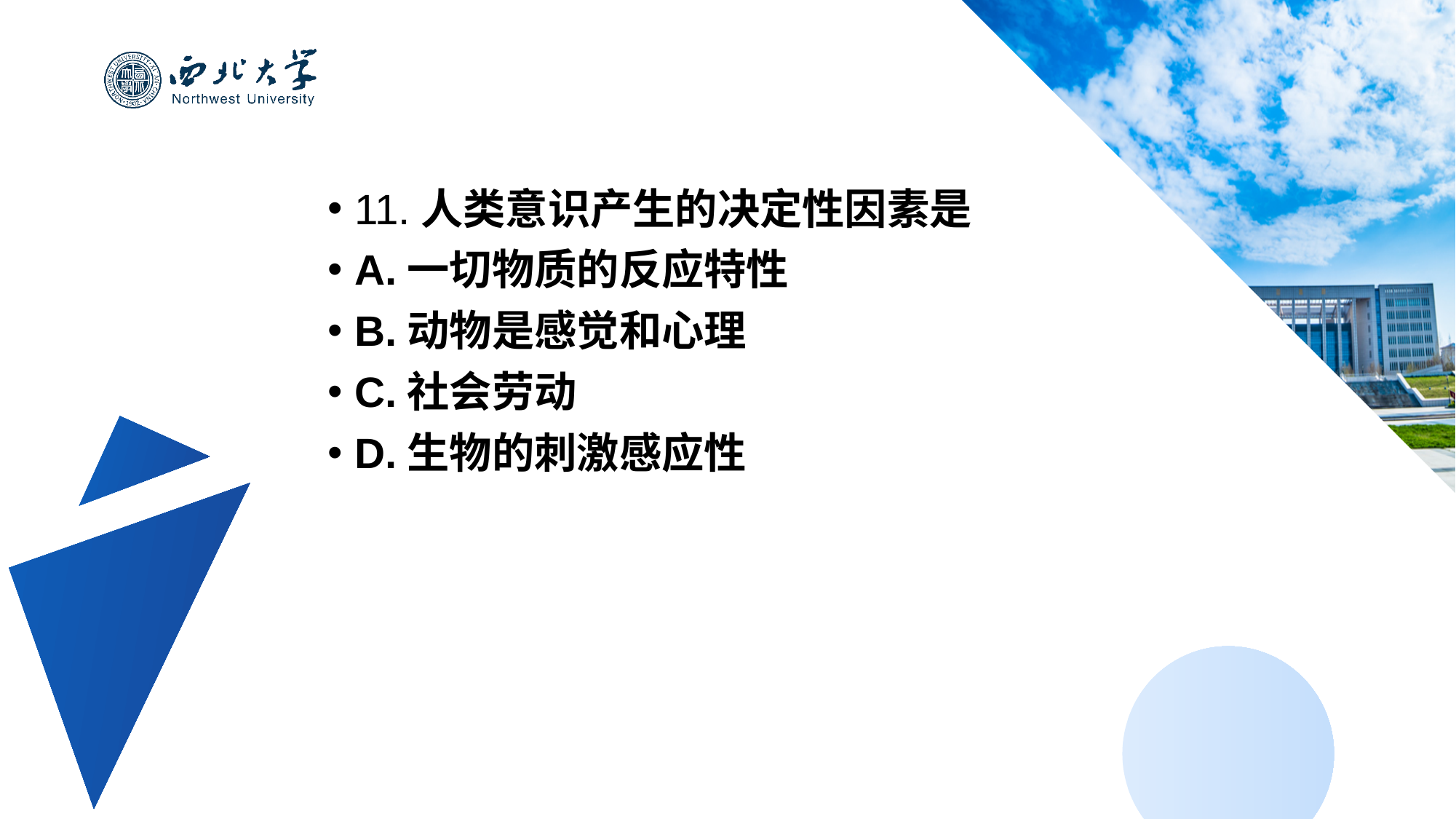

11.人类意识产生的决定性因素是
A.一切物质的反应特性
B.动物是感觉和心理
C.社会劳动
D.生物的刺激感应性